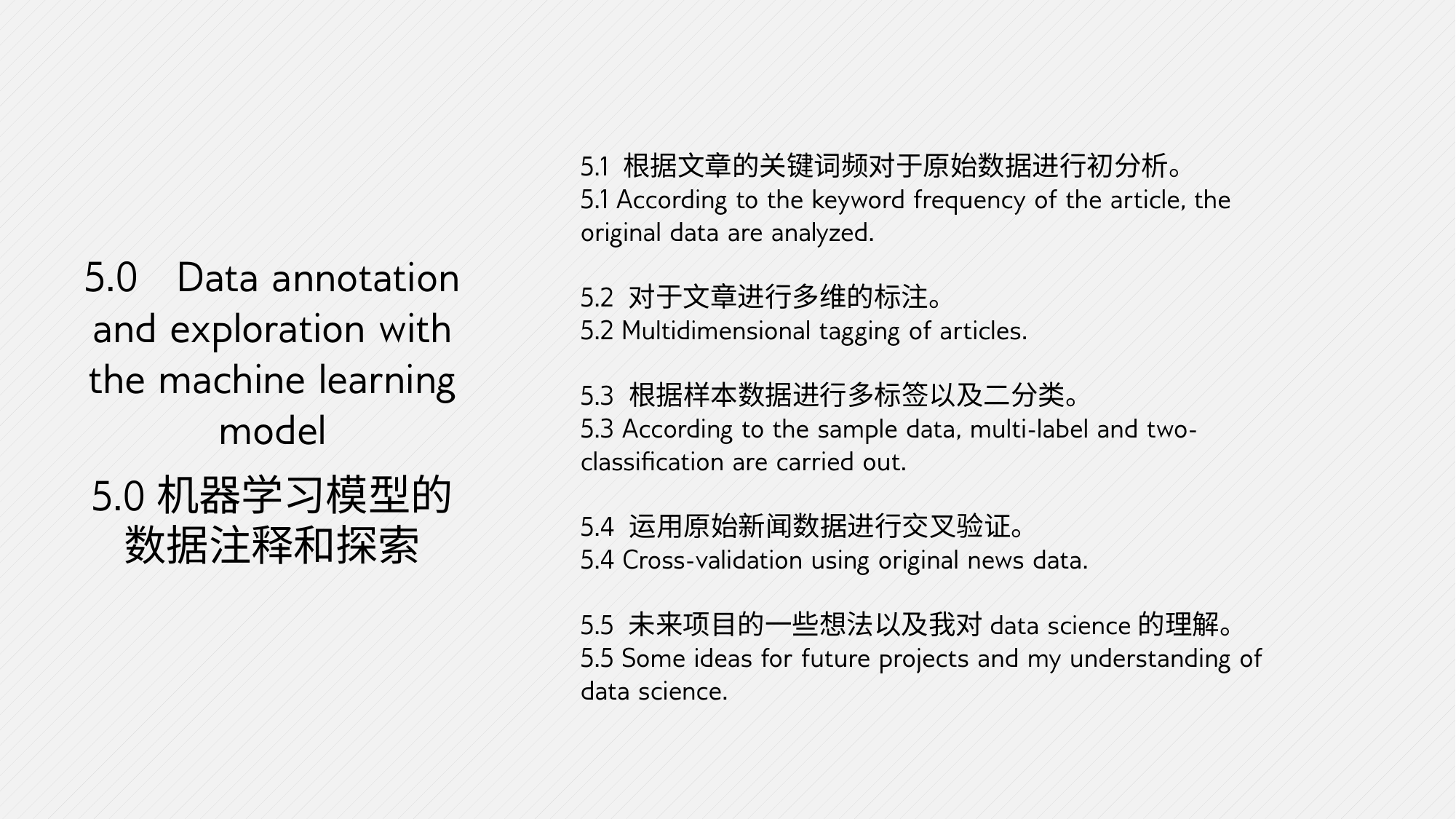

5.0   Data annotation and exploration with the machine learning model
5.0机器学习模型的数据注释和探索
5.1 根据文章的关键词频对于原始数据进行初分析。
5.1 According to the keyword frequency of the article, the original data are analyzed.

5.2 对于文章进行多维的标注。
5.2 Multidimensional tagging of articles.

5.3 根据样本数据进行多标签以及二分类。
5.3 According to the sample data, multi-label and two-classification are carried out.

5.4 运用原始新闻数据进行交叉验证。
5.4 Cross-validation using original news data.

5.5 未来项目的一些想法以及我对data science的理解。
5.5 Some ideas for future projects and my understanding of data science.